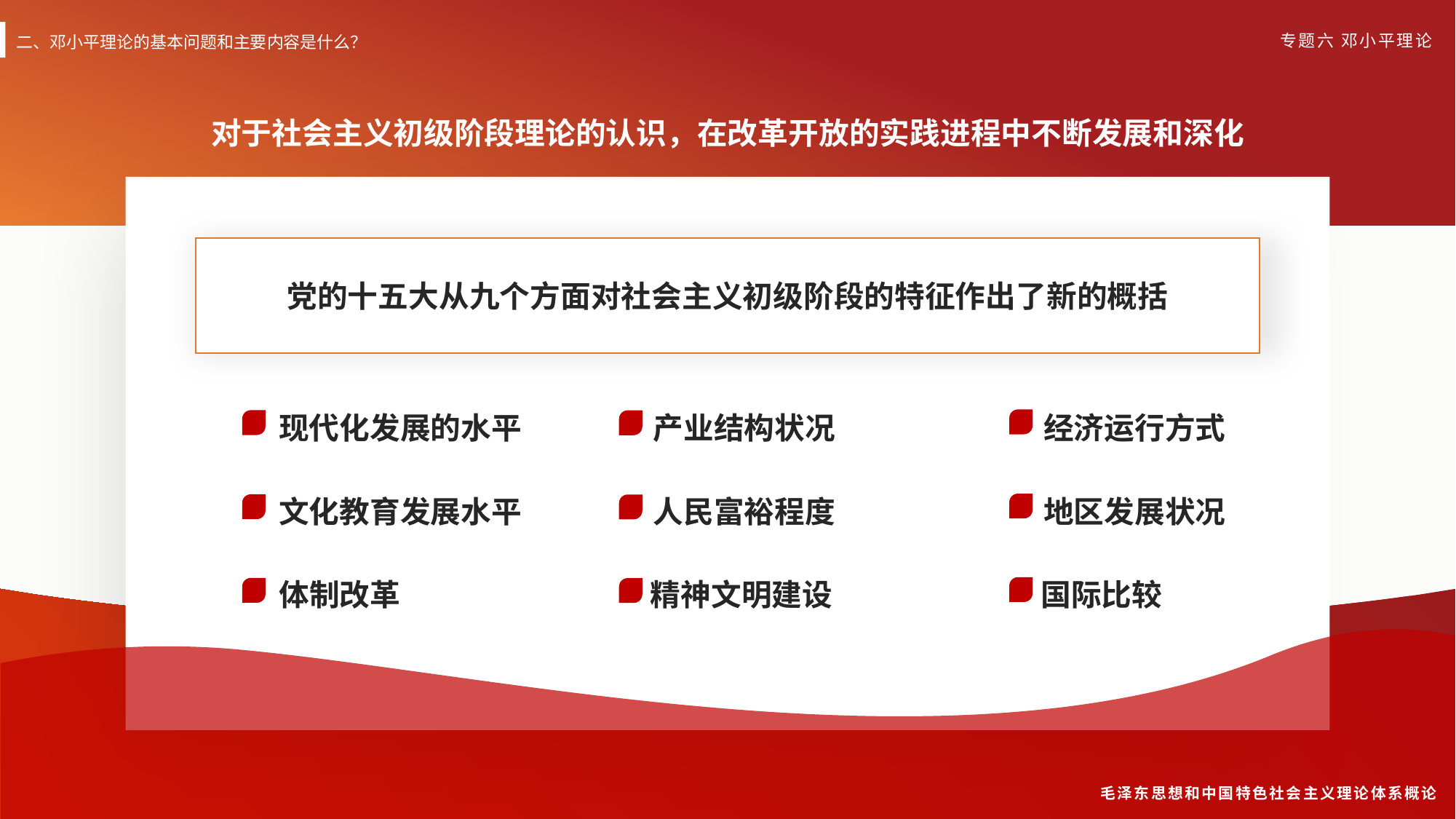

二、邓小平理论的基本问题和主要内容是什么？
专题六 邓小平理论
对于社会主义初级阶段理论的认识，在改革开放的实践进程中不断发展和深化

党的十五大从九个方面对社会主义初级阶段的特征作出了新的概括
现代化发展的水平
产业结构状况
经济运行方式

文化教育发展水平
人民富裕程度
地区发展状况

体制改革
精神文明建设
国际比较

毛泽东思想和中国特色社会主义理论体系概论